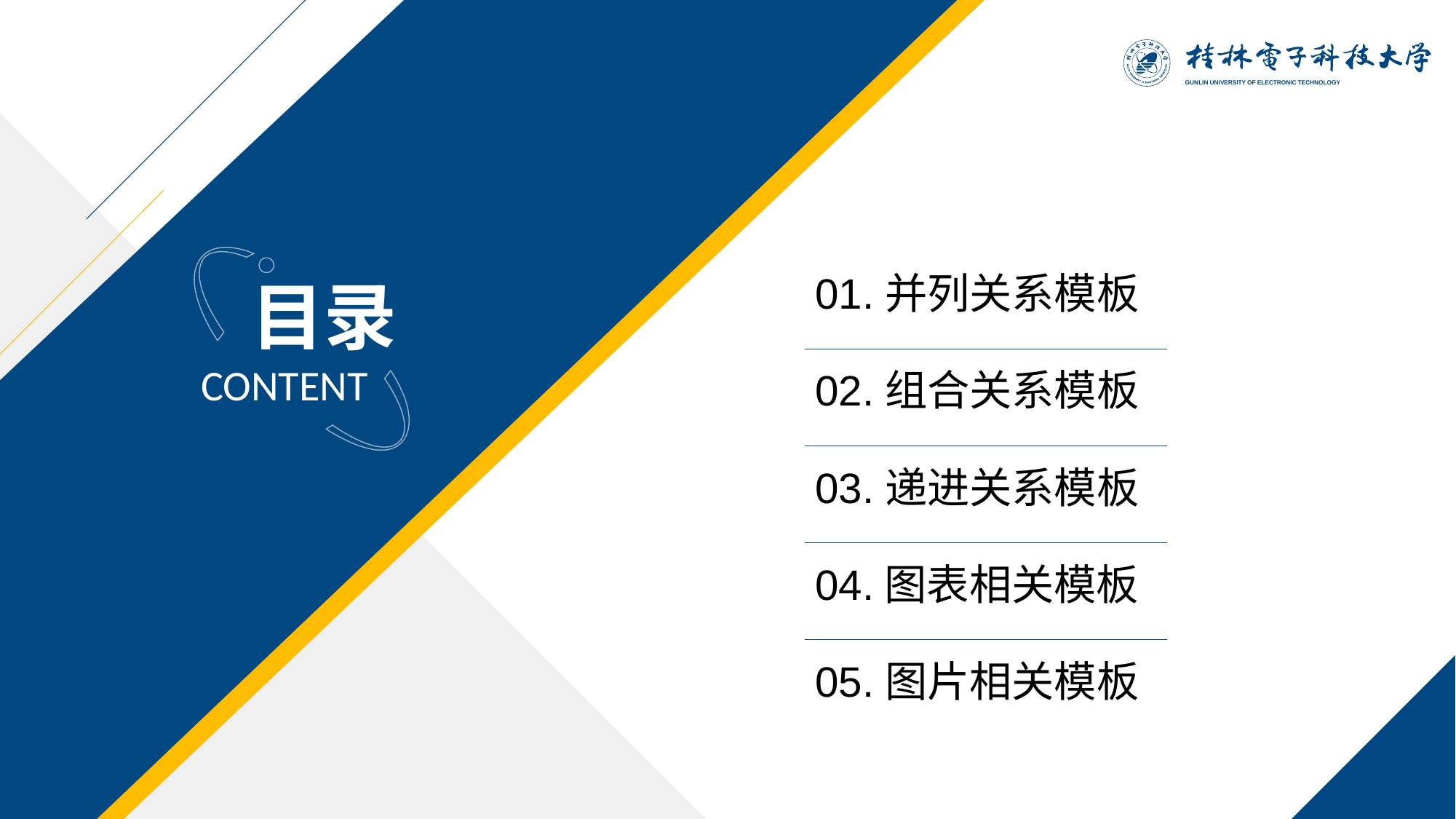

目录
CONTENT

01.并列关系模板
02.组合关系模板
03.递进关系模板
04.图表相关模板
05.图片相关模板